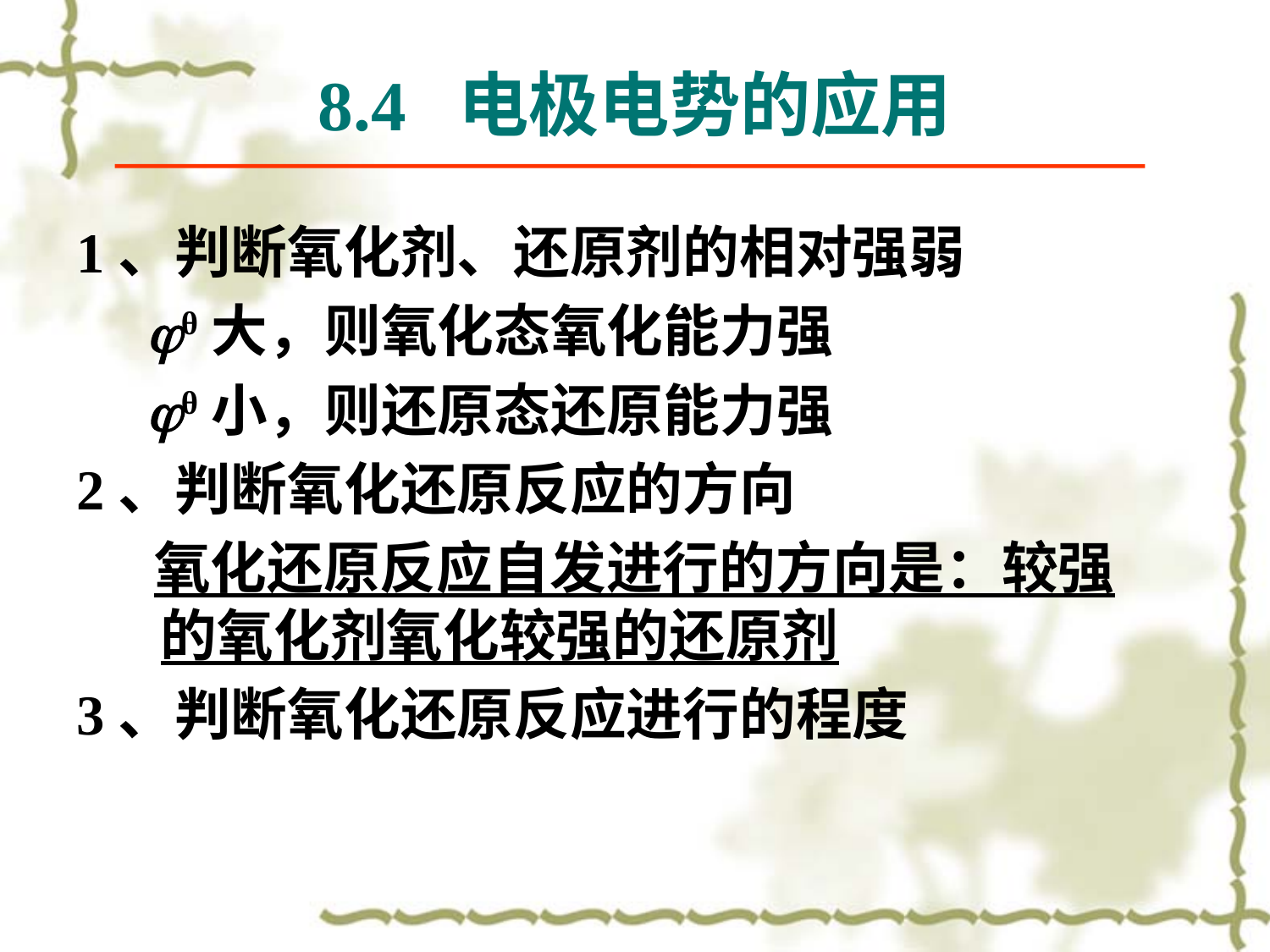

8.4  电极电势的应用

1、判断氧化剂、还原剂的相对强弱
     ϕθ大，则氧化态氧化能力强
     ϕθ小，则还原态还原能力强
2、判断氧化还原反应的方向
     氧化还原反应自发进行的方向是：较强的氧化剂氧化较强的还原剂
3、判断氧化还原反应进行的程度